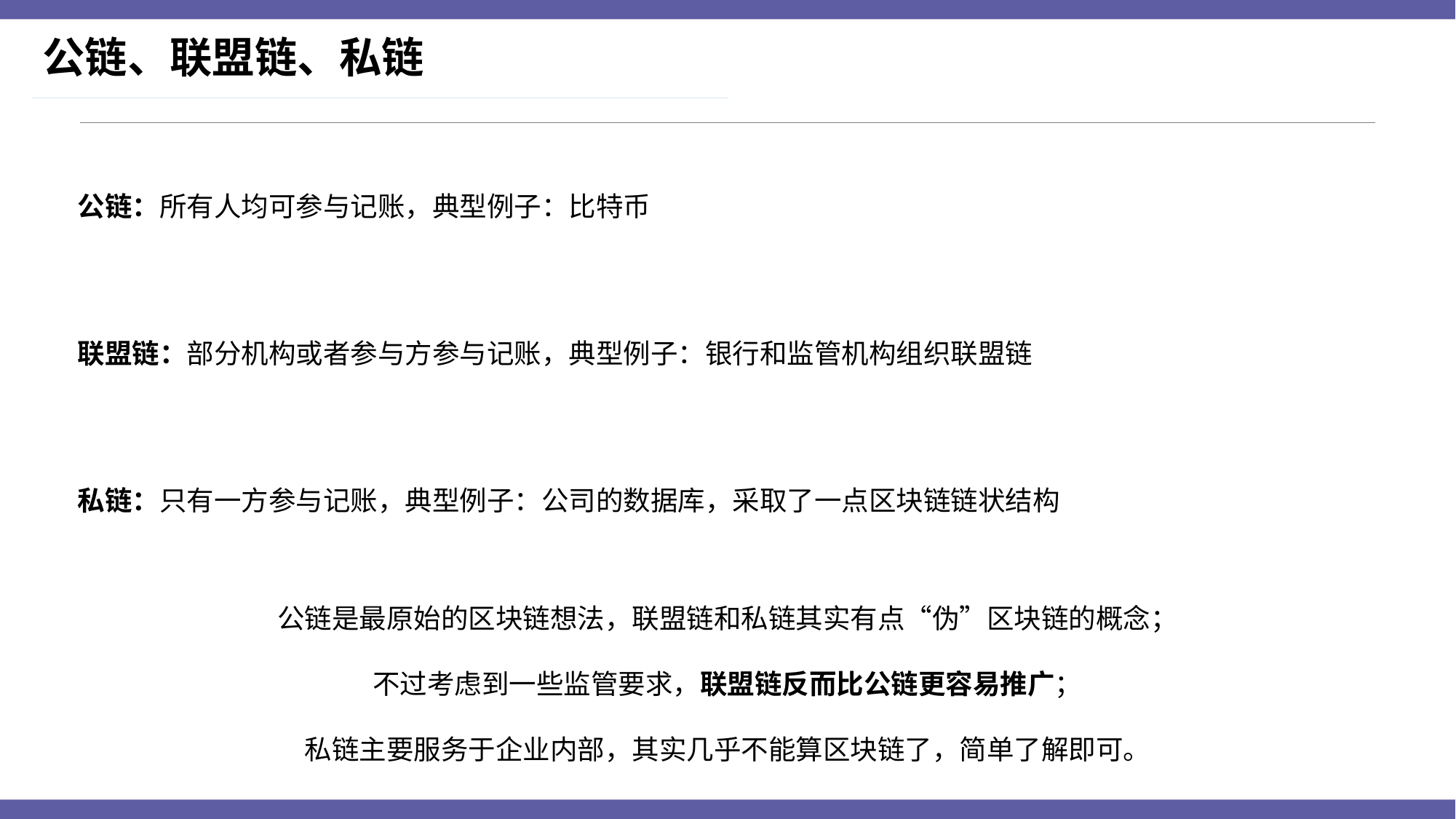

# 公链、联盟链、私链
公链：所有人均可参与记账，典型例子：比特币
联盟链：部分机构或者参与方参与记账，典型例子：银行和监管机构组织联盟链
私链：只有一方参与记账，典型例子：公司的数据库，采取了一点区块链链状结构
公链是最原始的区块链想法，联盟链和私链其实有点“伪”区块链的概念；

不过考虑到一些监管要求，联盟链反而比公链更容易推广；

私链主要服务于企业内部，其实几乎不能算区块链了，简单了解即可。